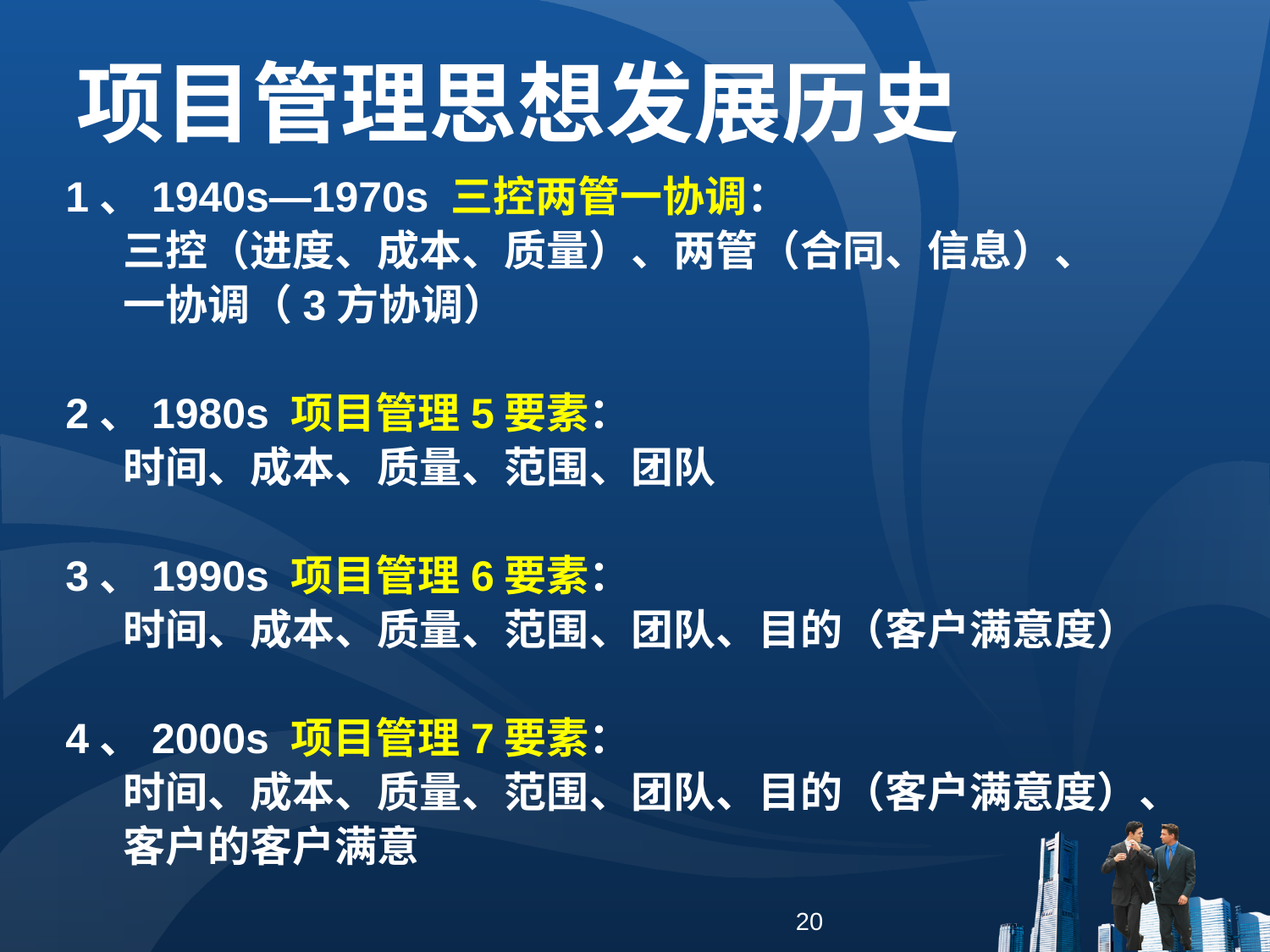

项目管理思想发展历史
1、1940s—1970s 三控两管一协调：
     三控（进度、成本、质量）、两管（合同、信息）、
     一协调（3方协调）

2、1980s 项目管理5要素：
     时间、成本、质量、范围、团队

3、1990s 项目管理6要素：
     时间、成本、质量、范围、团队、目的（客户满意度）

4、2000s 项目管理7要素：
     时间、成本、质量、范围、团队、目的（客户满意度）、
     客户的客户满意
20